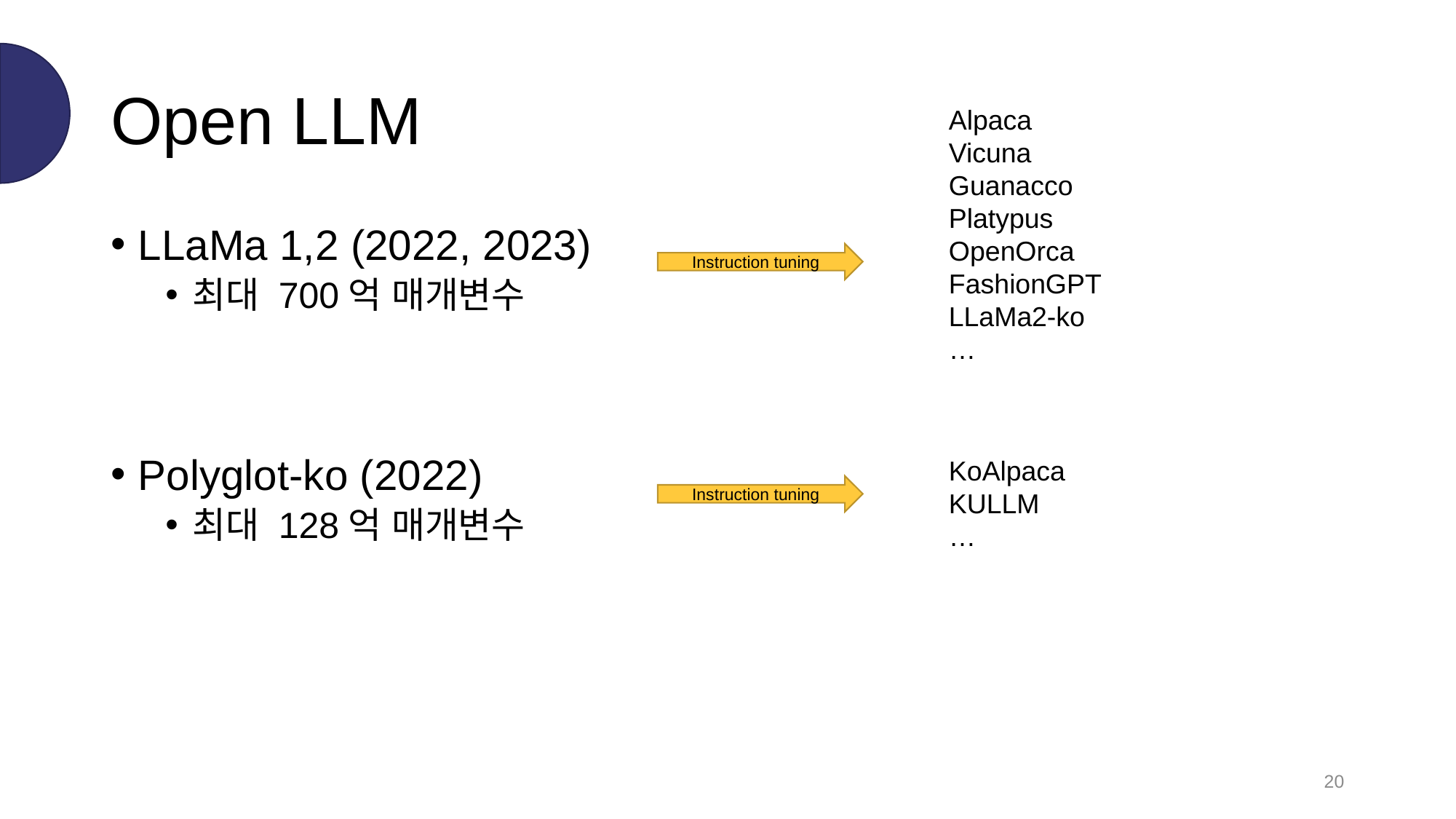

# Open LLM
Alpaca
Vicuna
Guanacco
Platypus
OpenOrca
FashionGPT
LLaMa2-ko
…
LLaMa 1,2 (2022, 2023)
최대 700억 매개변수

Polyglot-ko (2022)
최대 128억 매개변수
Instruction tuning
KoAlpaca
KULLM
…
Instruction tuning
20